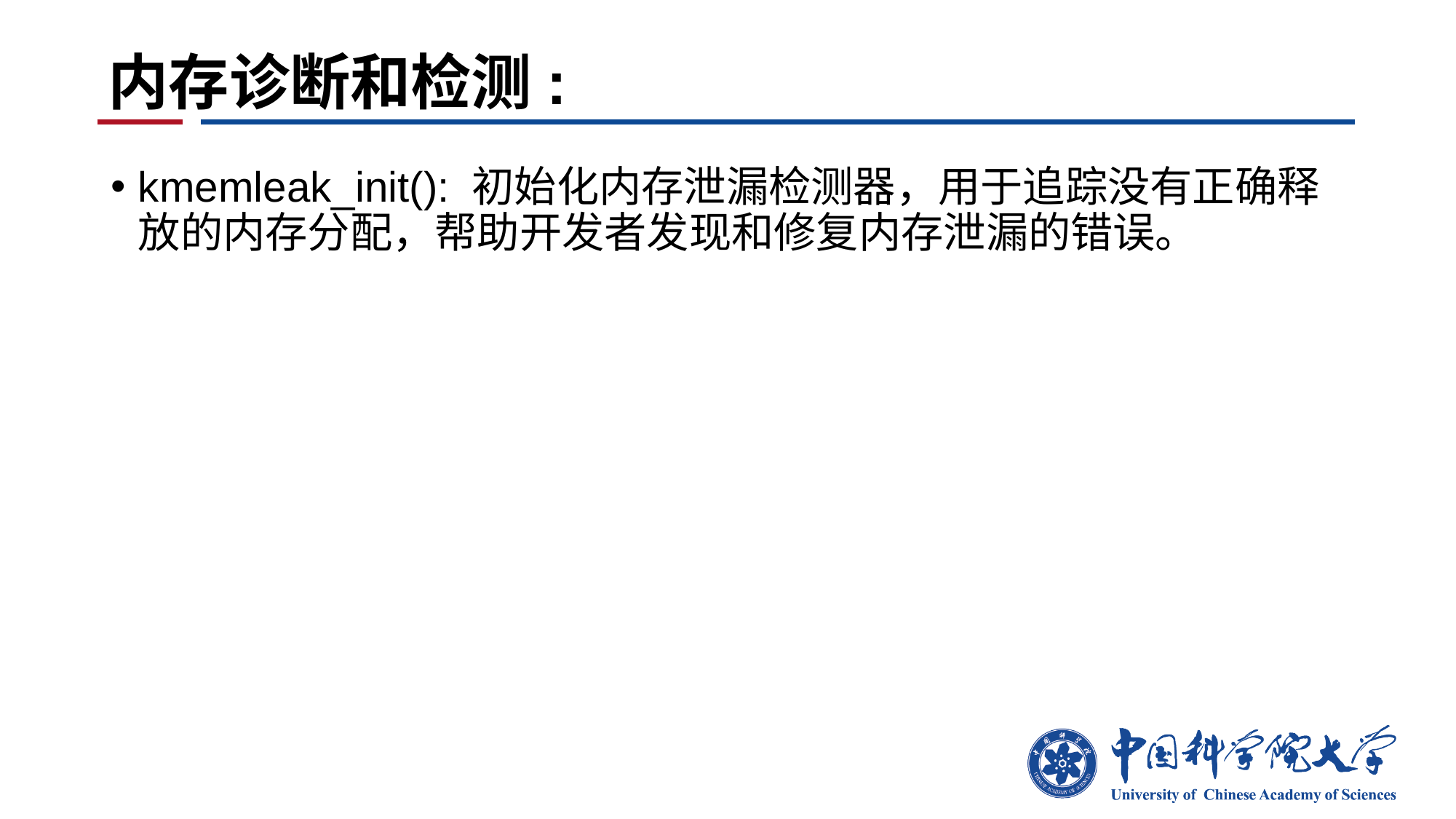

# 内存诊断和检测:
kmemleak_init(): 初始化内存泄漏检测器，用于追踪没有正确释放的内存分配，帮助开发者发现和修复内存泄漏的错误。